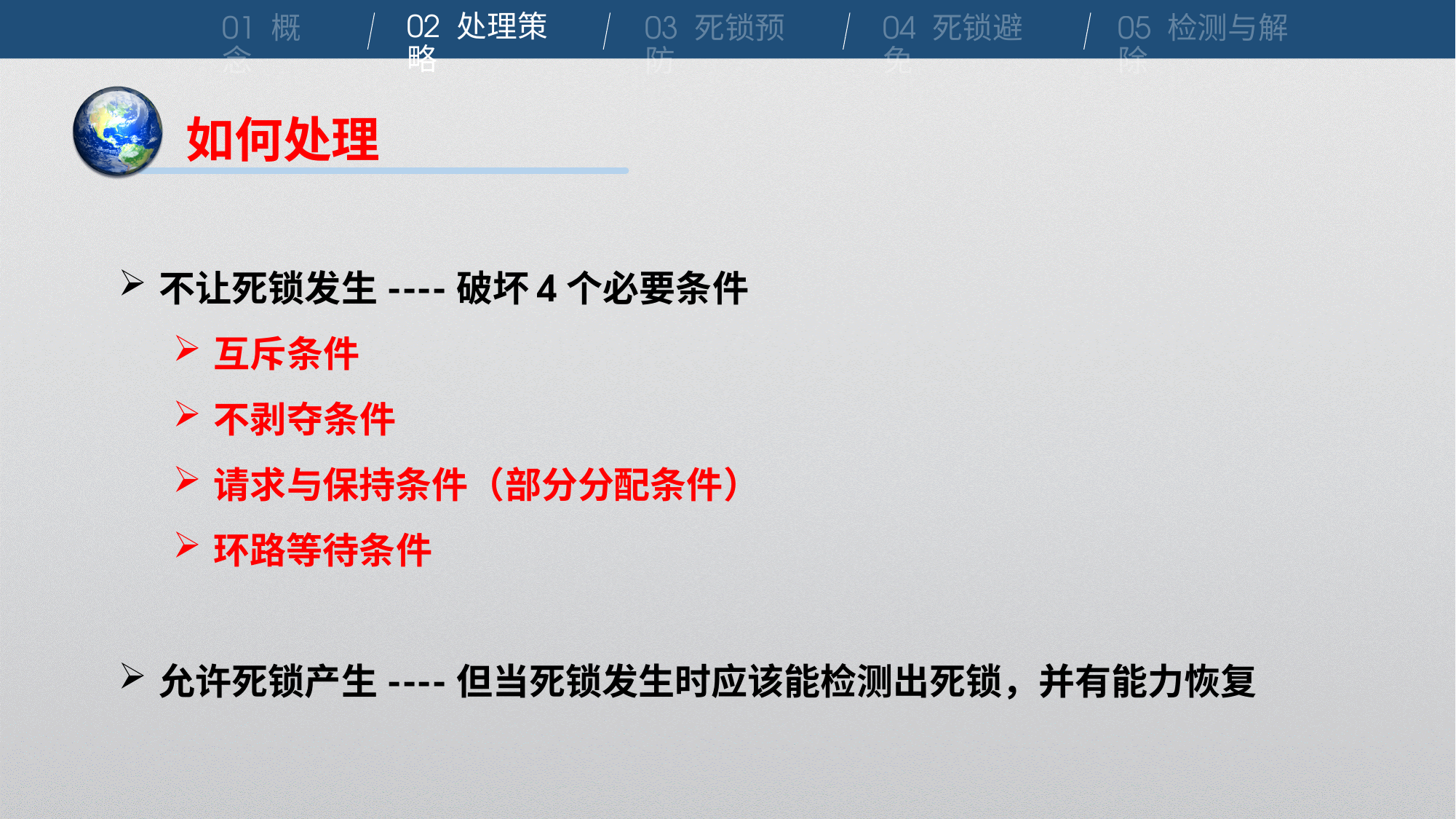

02 处理策略
01 概念
04 死锁避免
03 死锁预防
05 检测与解除
如何处理
不让死锁发生----破坏4个必要条件
互斥条件
不剥夺条件
请求与保持条件（部分分配条件）
环路等待条件

允许死锁产生----但当死锁发生时应该能检测出死锁，并有能力恢复